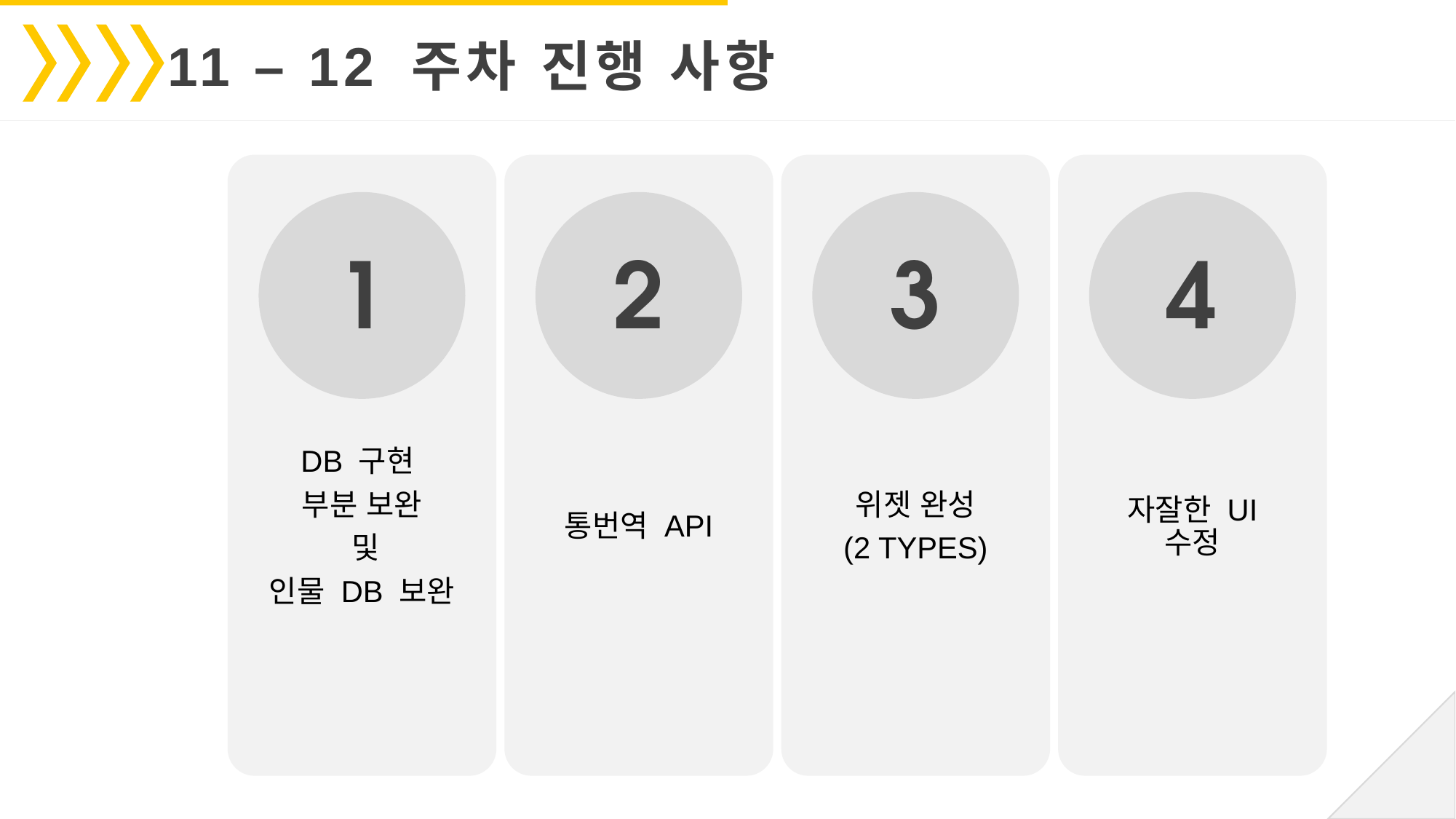

11 – 12 주차 진행 사항
DB 구현
부분 보완
 및
인물 DB 보완
통번역 API
위젯 완성
(2 TYPES)
자잘한 UI 수정

4
3
2
1